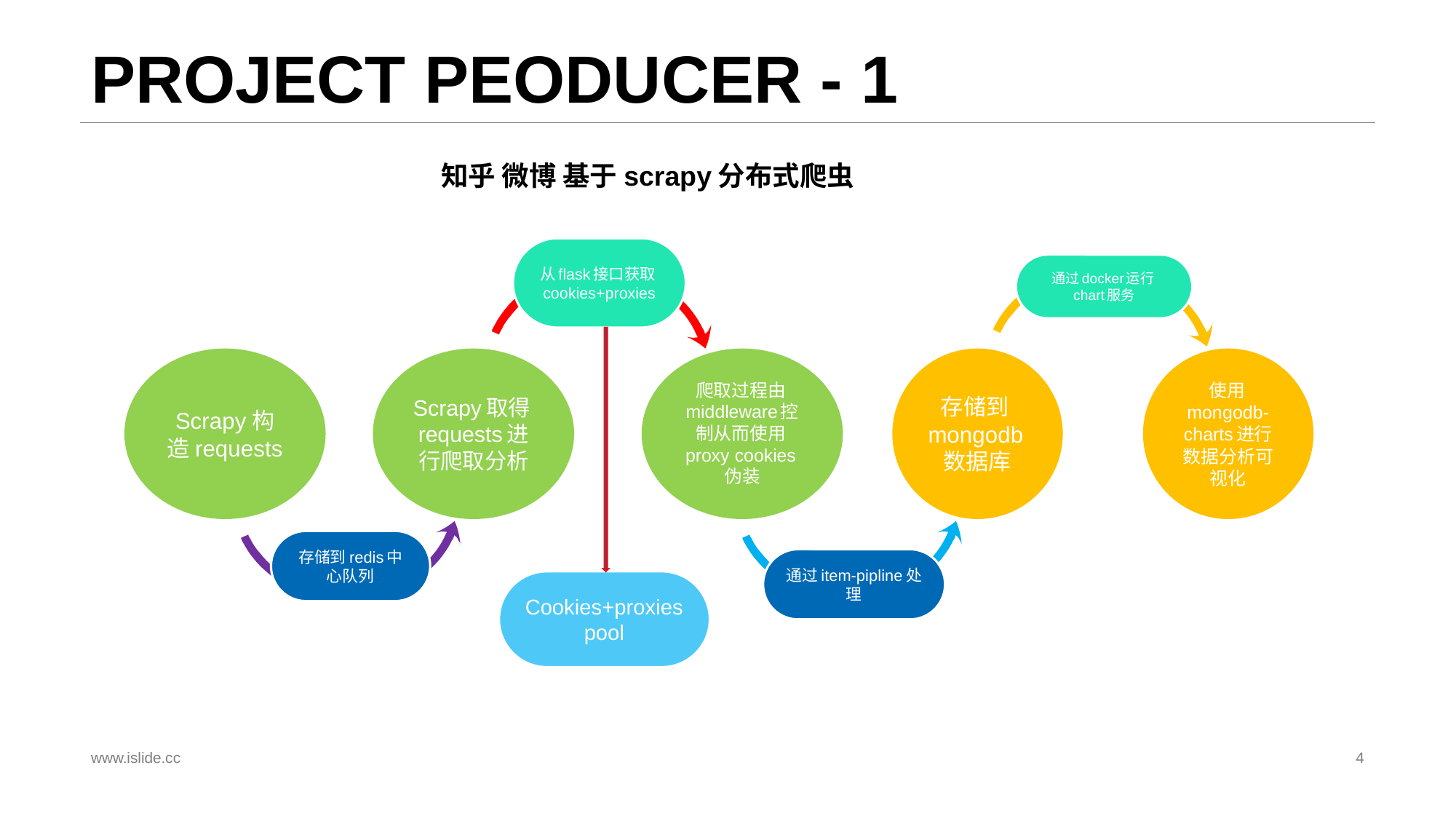

# PROJECT PEODUCER - 1
 知乎 微博 基于scrapy分布式爬虫

从flask接口获取cookies+proxies
通过docker运行chart服务

Scrapy构造requests
Scrapy取得requests进行爬取分析
爬取过程由middleware控制从而使用proxy cookies伪装

存储到mongodb数据库
使用mongodb-charts进行数据分析可视化

存储到redis中心队列
通过item-pipline处理

Cookies+proxies pool
www.islide.cc
4